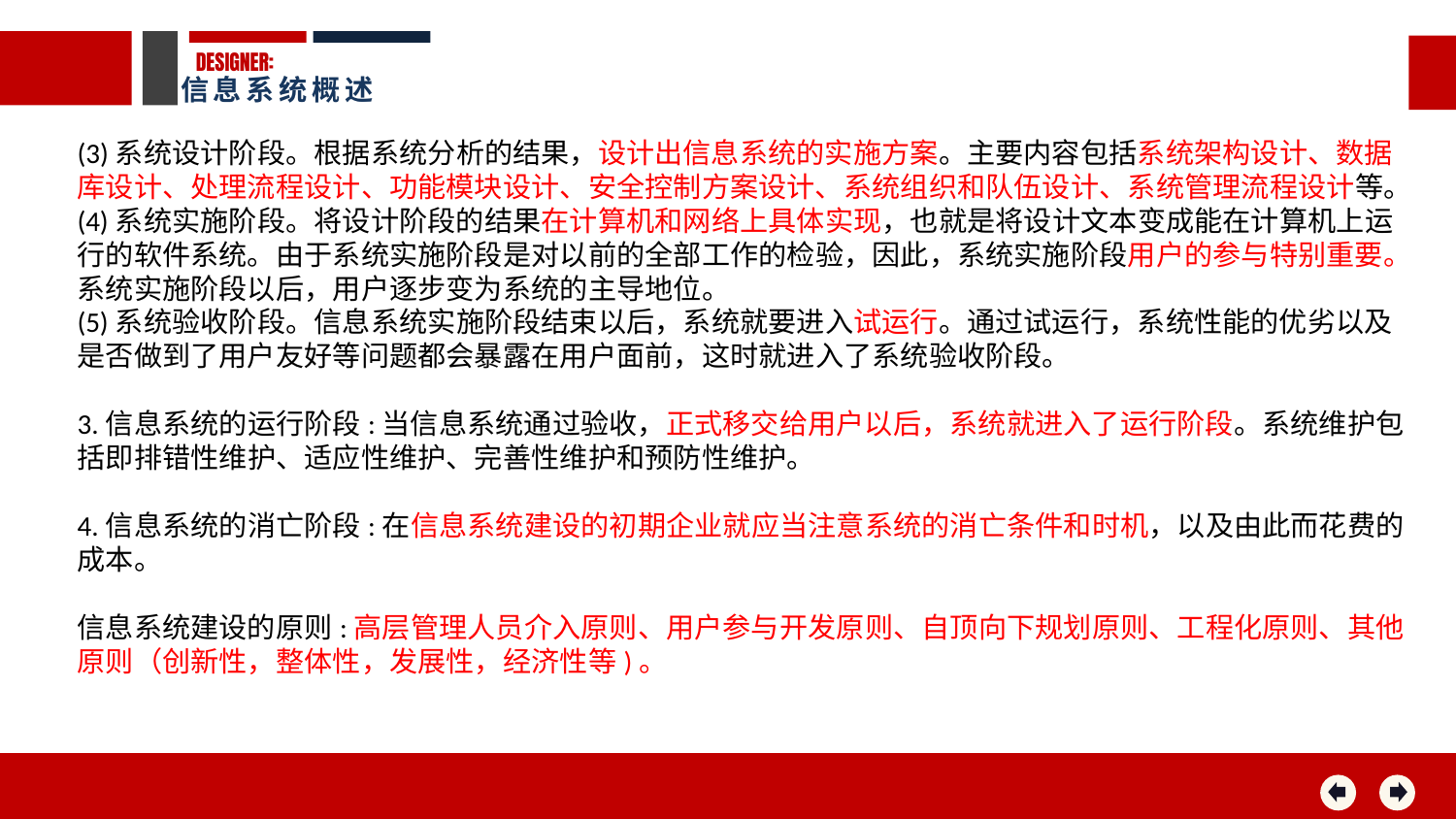

DESIGNER:
信息系统概述
(3)系统设计阶段。根据系统分析的结果，设计出信息系统的实施方案。主要内容包括系统架构设计、数据库设计、处理流程设计、功能模块设计、安全控制方案设计、系统组织和队伍设计、系统管理流程设计等。
(4)系统实施阶段。将设计阶段的结果在计算机和网络上具体实现，也就是将设计文本变成能在计算机上运行的软件系统。由于系统实施阶段是对以前的全部工作的检验，因此，系统实施阶段用户的参与特别重要。系统实施阶段以后，用户逐步变为系统的主导地位。
(5)系统验收阶段。信息系统实施阶段结束以后，系统就要进入试运行。通过试运行，系统性能的优劣以及是否做到了用户友好等问题都会暴露在用户面前，这时就进入了系统验收阶段。

3.信息系统的运行阶段:当信息系统通过验收，正式移交给用户以后，系统就进入了运行阶段。系统维护包括即排错性维护、适应性维护、完善性维护和预防性维护。

4.信息系统的消亡阶段:在信息系统建设的初期企业就应当注意系统的消亡条件和时机，以及由此而花费的成本。

信息系统建设的原则:高层管理人员介入原则、用户参与开发原则、自顶向下规划原则、工程化原则、其他原则（创新性，整体性，发展性，经济性等)。